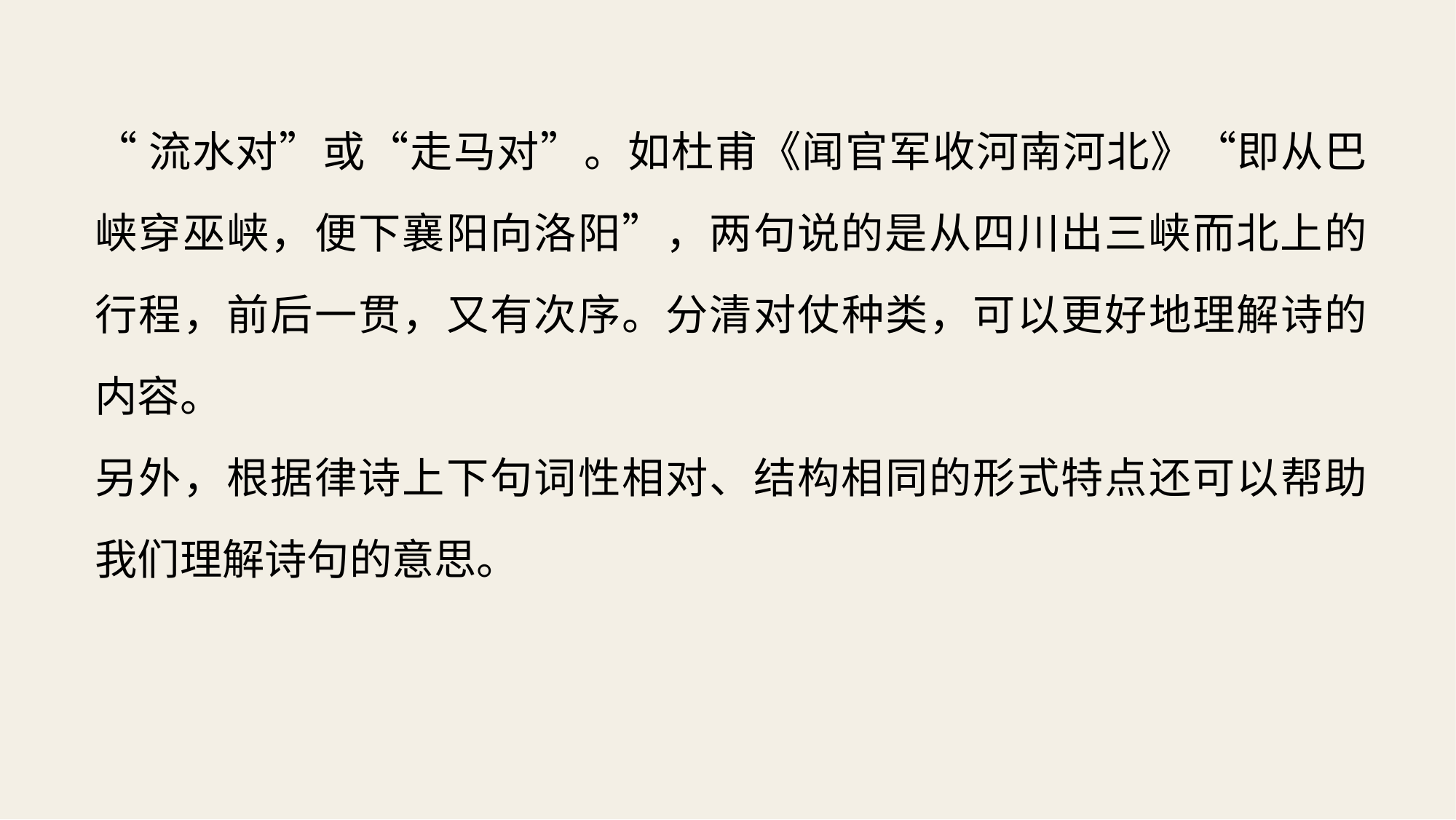

“流水对”或“走马对”。如杜甫《闻官军收河南河北》“即从巴峡穿巫峡，便下襄阳向洛阳”，两句说的是从四川出三峡而北上的行程，前后一贯，又有次序。分清对仗种类，可以更好地理解诗的内容。
另外，根据律诗上下句词性相对、结构相同的形式特点还可以帮助我们理解诗句的意思。